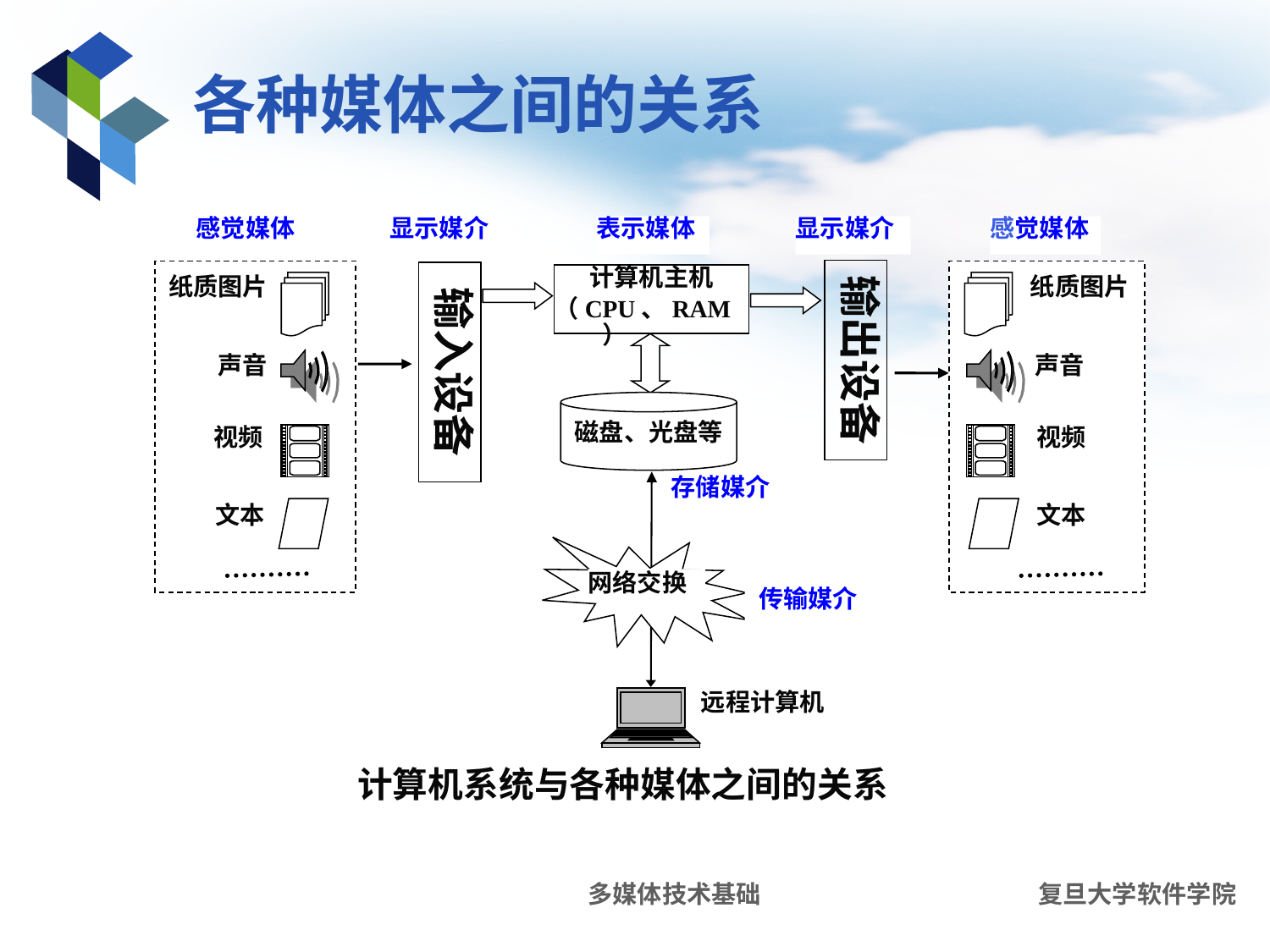

# 各种媒体之间的关系
感觉媒体
显示媒介
表示媒体
显示媒介
感觉媒体
输出设备

输入设备
计算机主机
（CPU、RAM）

纸质图片
纸质图片

声音
声音

磁盘、光盘等
视频

视频
存储媒介

文本
文本

网络交换

传输媒介

远程计算机
计算机系统与各种媒体之间的关系
多媒体技术基础